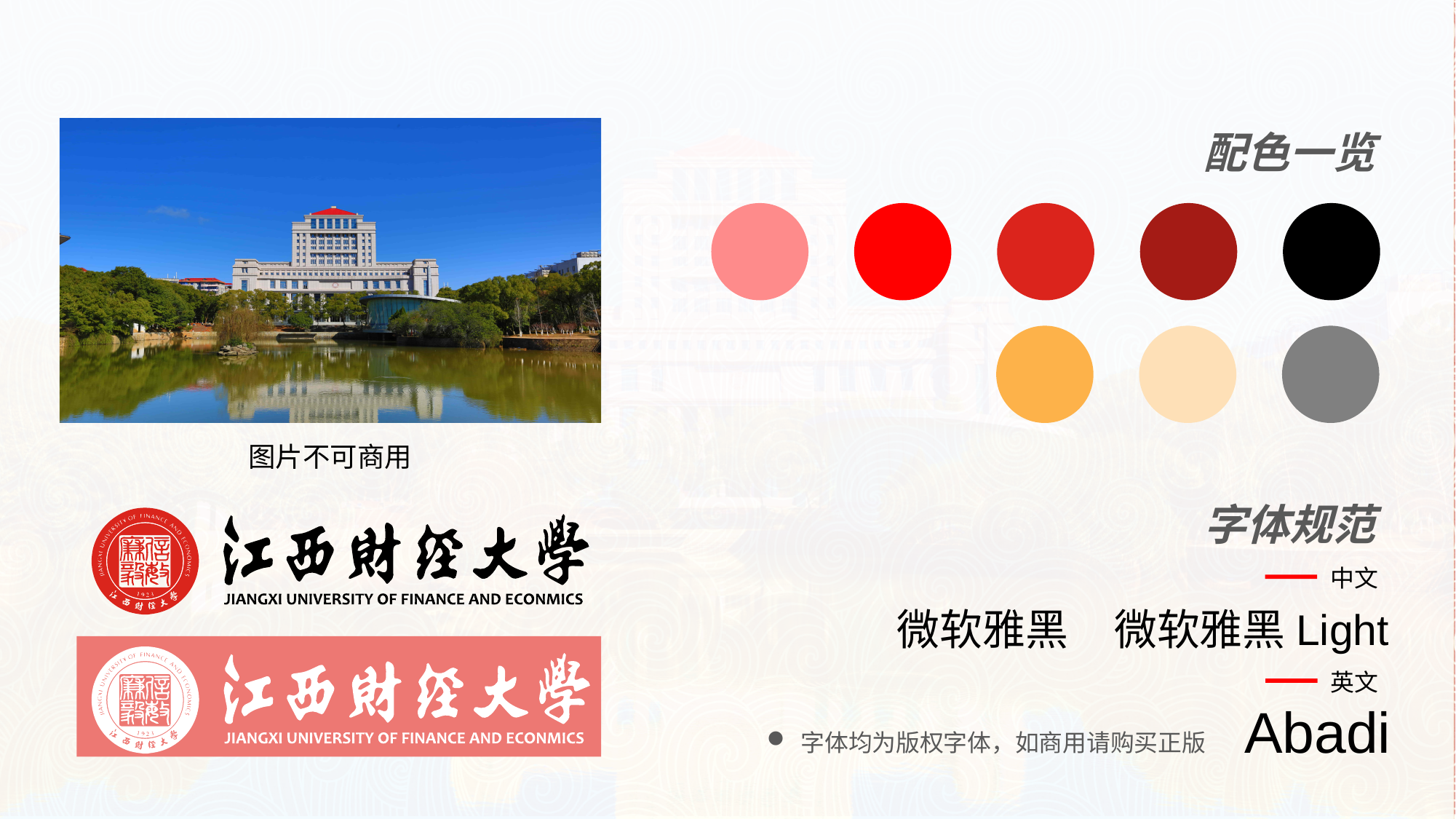

配色一览

图片不可商用
字体规范

中文

微软雅黑
微软雅黑Light

英文

Abadi
字体均为版权字体，如商用请购买正版